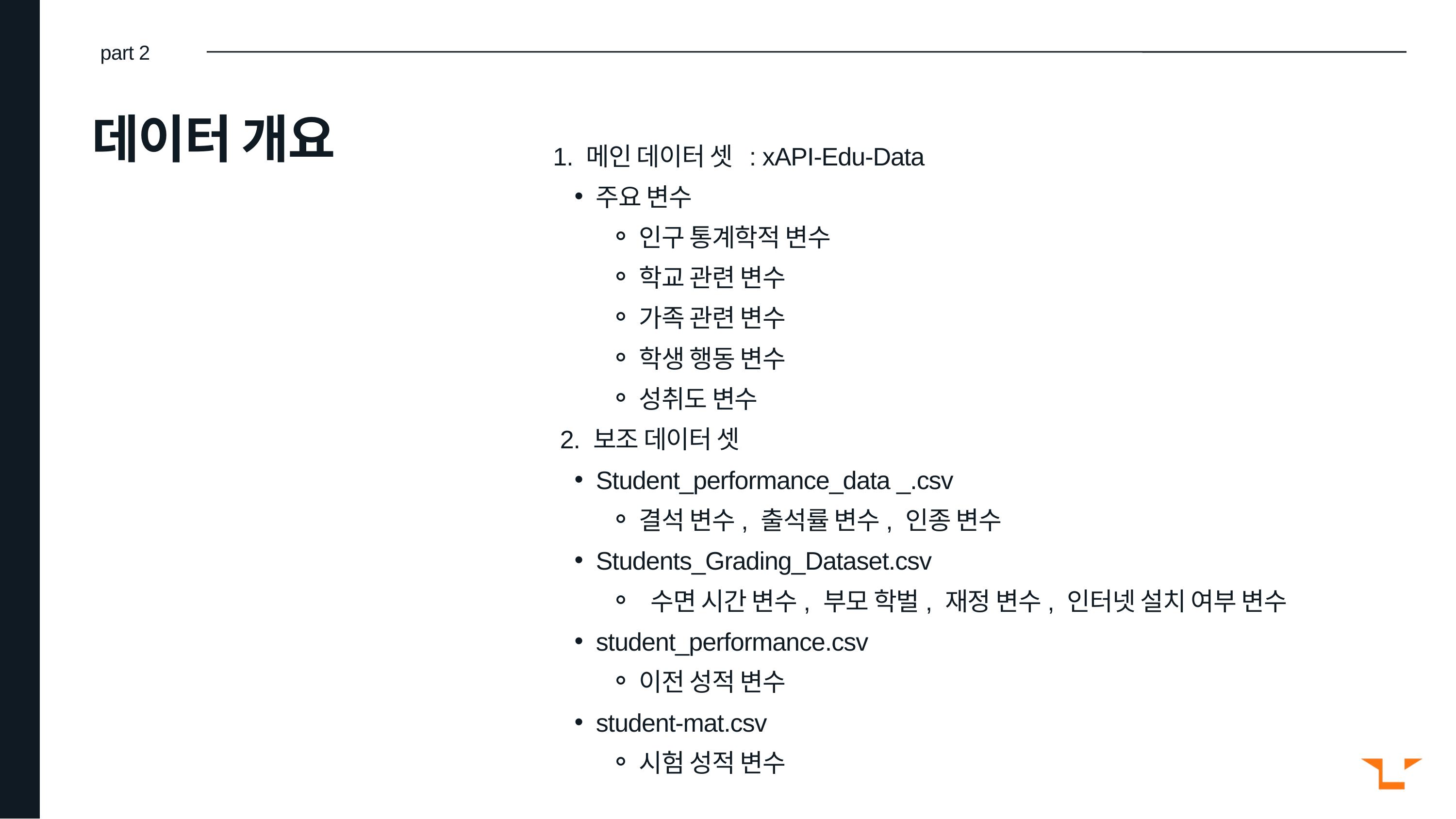

part 2

데이터 개요
1. 메인 데이터 셋  : xAPI-Edu-Data
주요 변수
인구 통계학적 변수
학교 관련 변수
가족 관련 변수
학생 행동 변수
성취도 변수
 2. 보조 데이터 셋
Student_performance_data _.csv
결석 변수, 출석률 변수, 인종 변수
Students_Grading_Dataset.csv
 수면 시간 변수, 부모 학벌, 재정 변수, 인터넷 설치 여부 변수
student_performance.csv
이전 성적 변수
student-mat.csv
시험 성적 변수